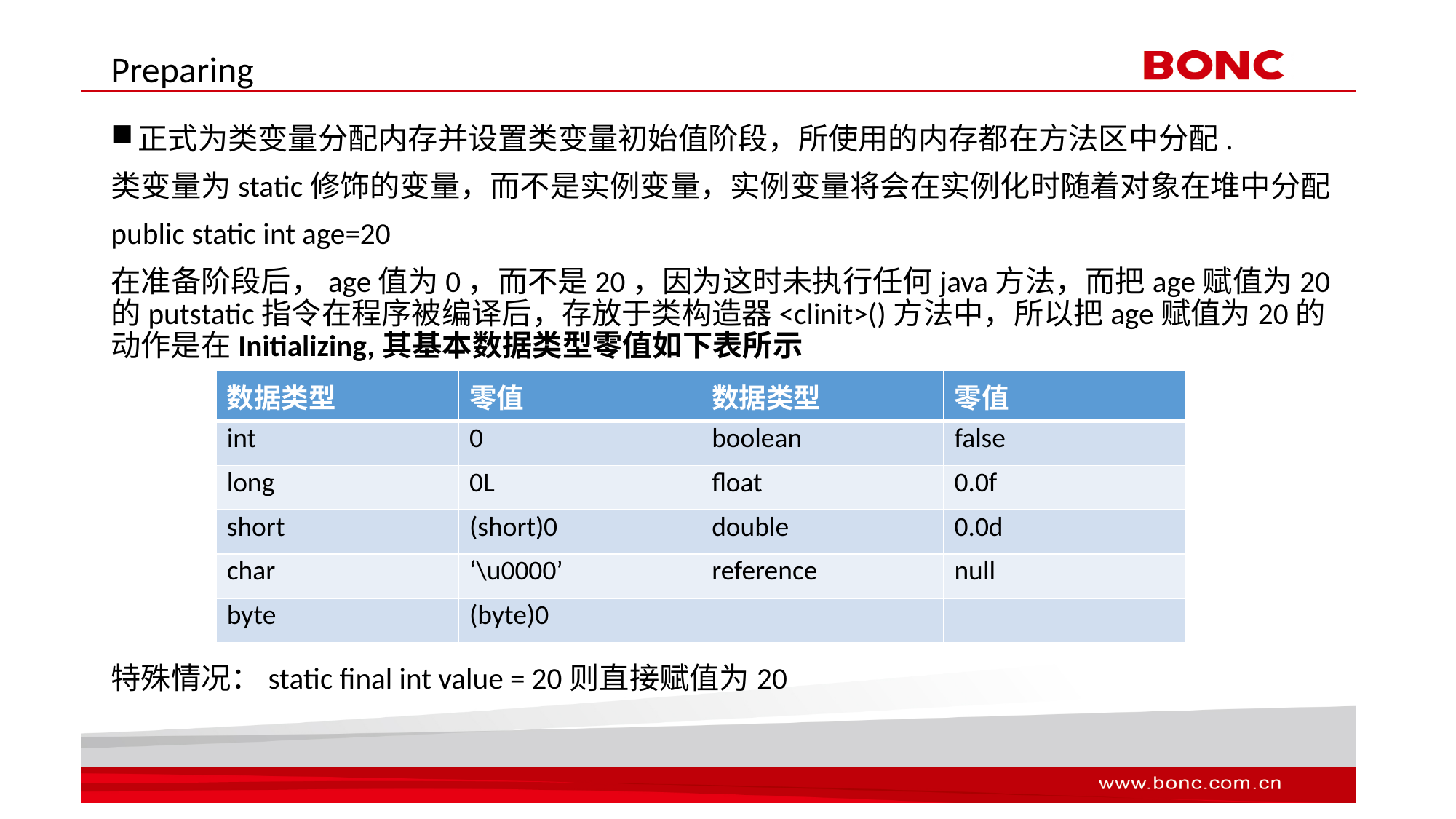

# Preparing
正式为类变量分配内存并设置类变量初始值阶段，所使用的内存都在方法区中分配.
类变量为static修饰的变量，而不是实例变量，实例变量将会在实例化时随着对象在堆中分配
public static int age=20
在准备阶段后，age值为0，而不是20，因为这时未执行任何java方法，而把age赋值为20的putstatic指令在程序被编译后，存放于类构造器<clinit>()方法中，所以把age赋值为20的动作是在Initializing,其基本数据类型零值如下表所示

特殊情况：static final int value = 20则直接赋值为20

| 数据类型 | 零值 | 数据类型 | 零值 |
| --- | --- | --- | --- |
| int | 0 | boolean | false |
| long | 0L | float | 0.0f |
| short | (short)0 | double | 0.0d |
| char | ‘\u0000’ | reference | null |
| byte | (byte)0 |  |  |